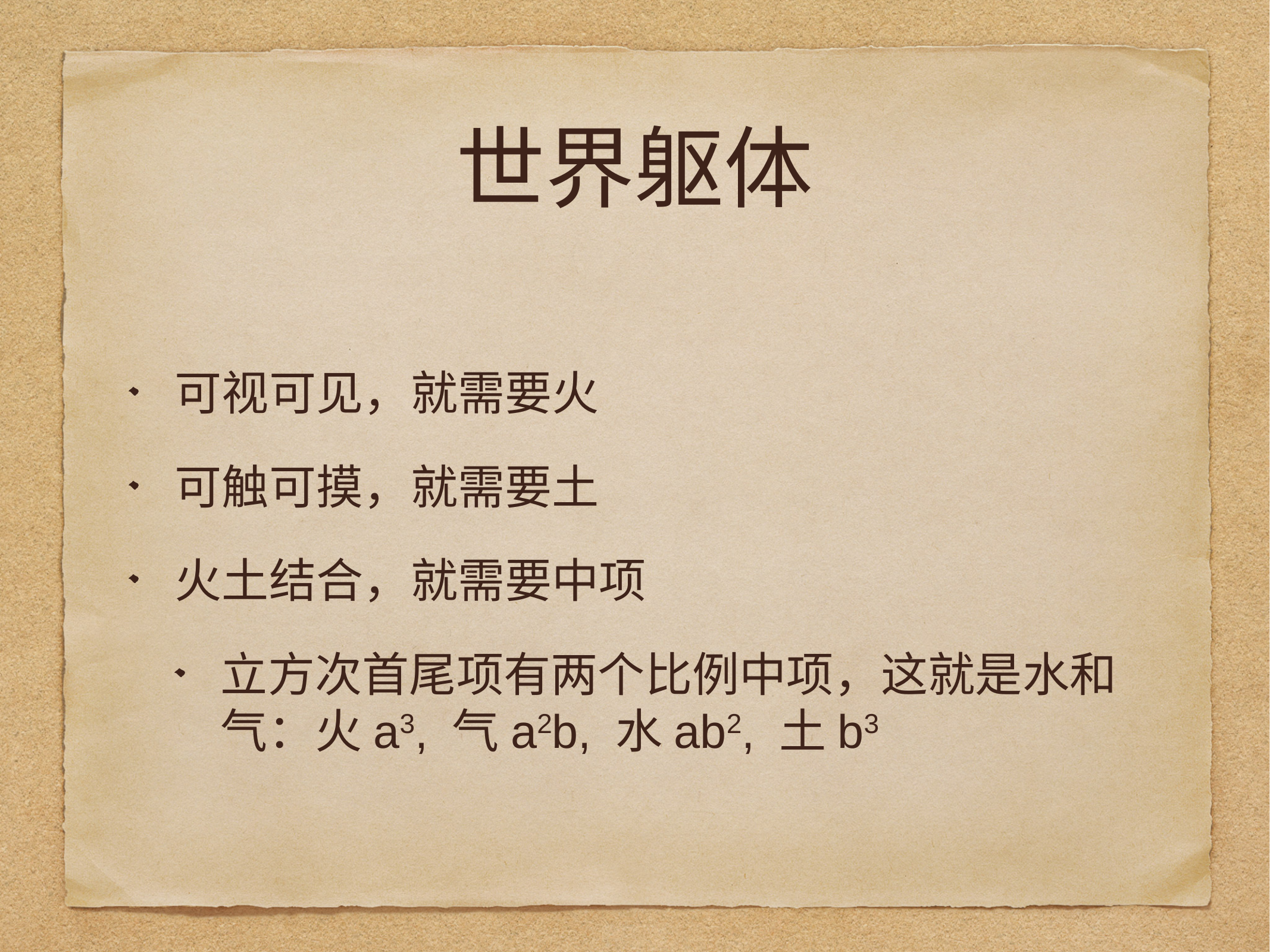

# 世界躯体
可视可见，就需要火
可触可摸，就需要土
火土结合，就需要中项
立方次首尾项有两个比例中项，这就是水和气：火a3, 气a2b, 水ab2, 土b3